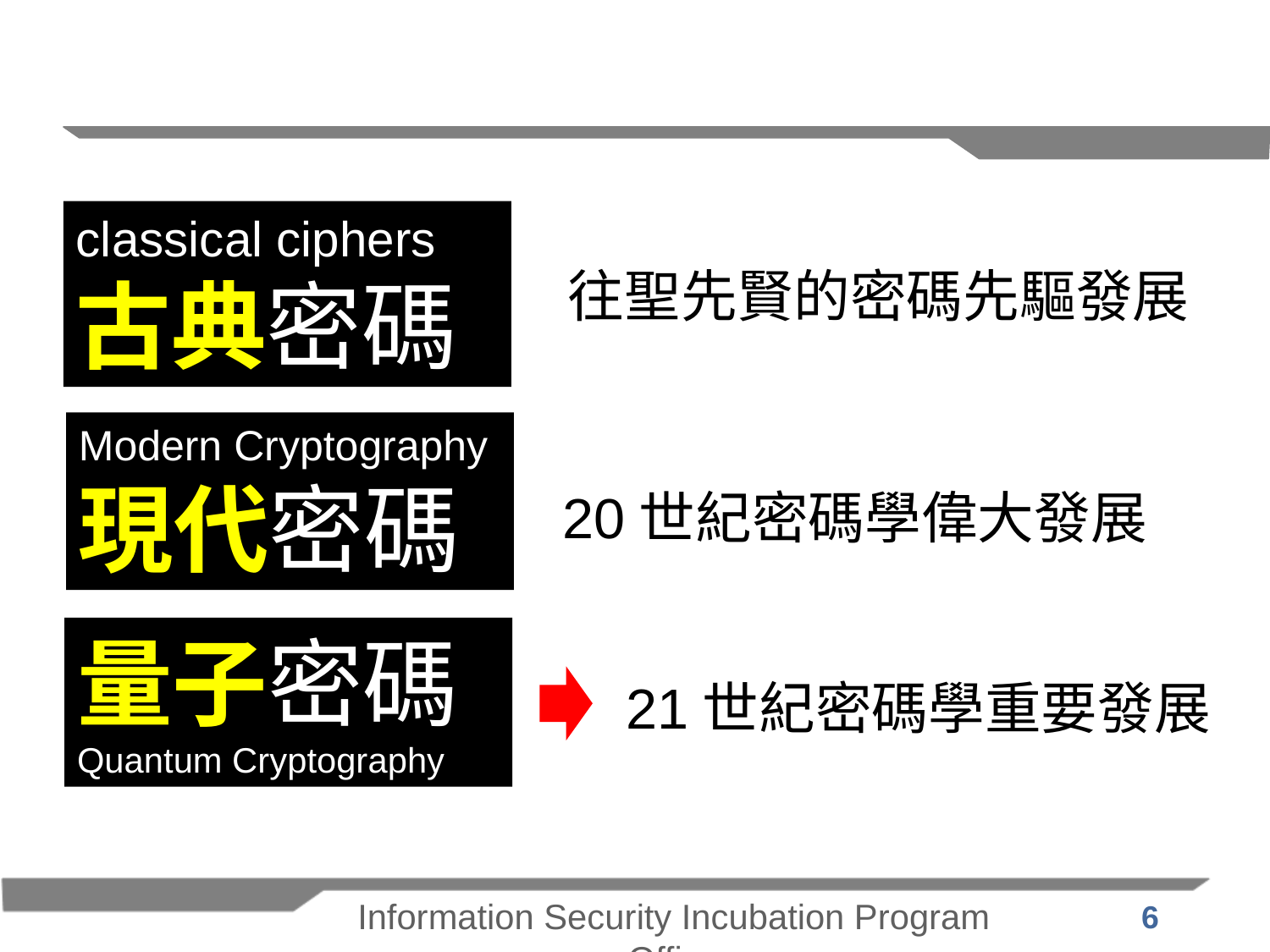

classical ciphers
古典密碼
往聖先賢的密碼先驅發展
Modern Cryptography
現代密碼
20世紀密碼學偉大發展
量子密碼
Quantum Cryptography

21世紀密碼學重要發展